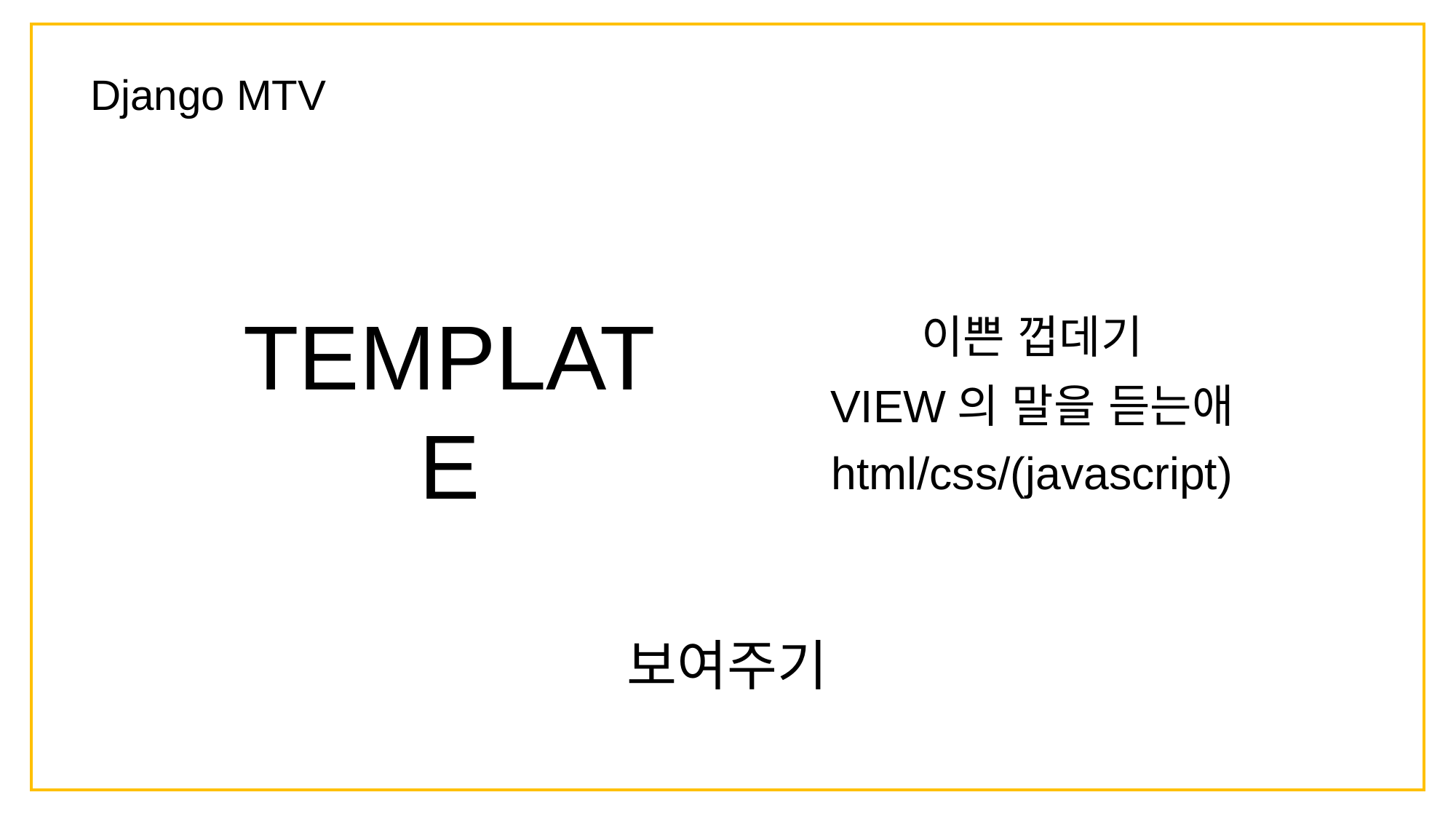

Django MTV
이쁜 껍데기
TEMPLATE
VIEW의 말을 듣는애
html/css/(javascript)
보여주기